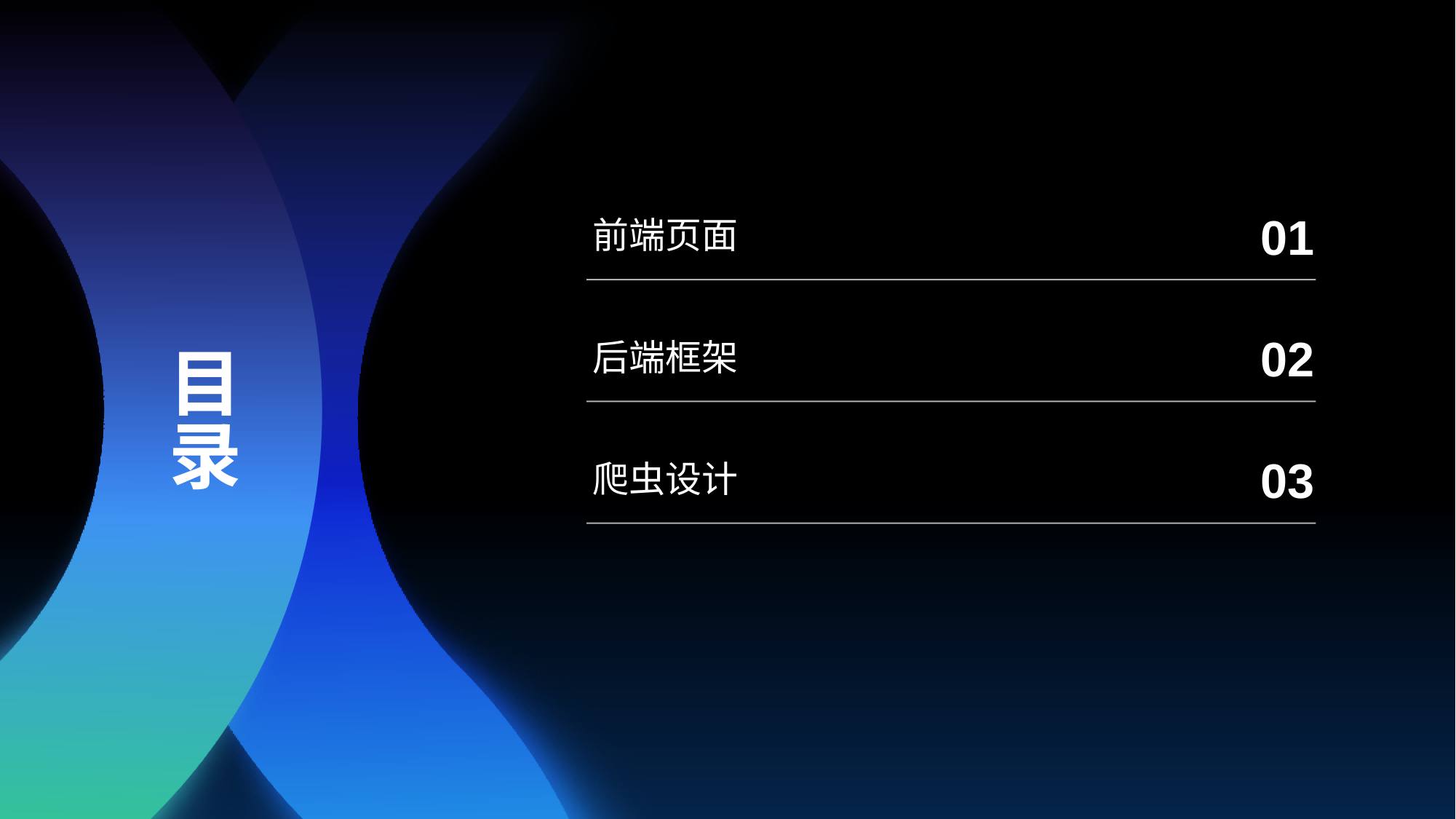

# 目录
前端页面
01

后端框架
02

爬虫设计
03